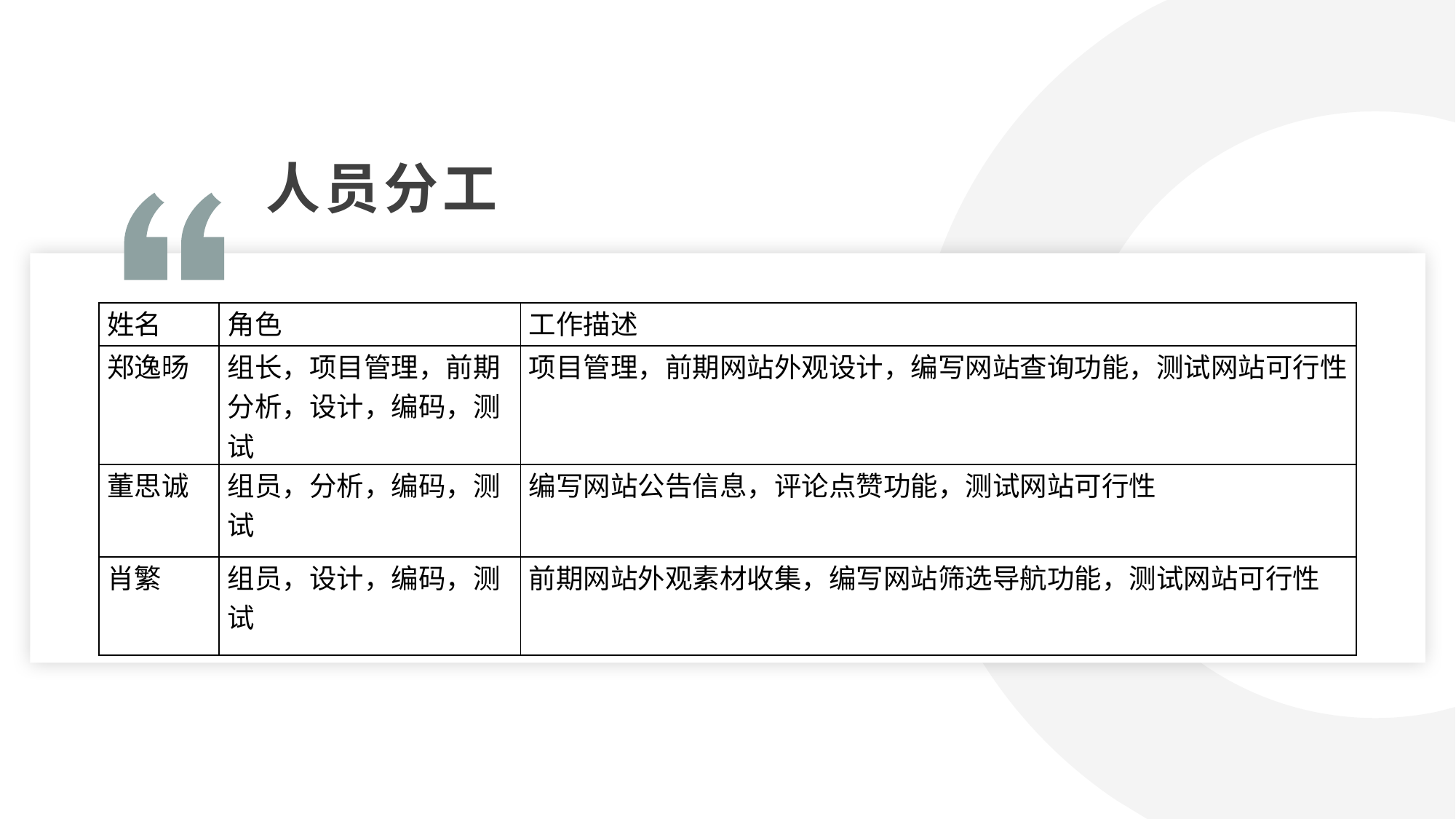

人员分工

| 姓名 | 角色 | 工作描述 |
| --- | --- | --- |
| 郑逸旸 | 组长，项目管理，前期分析，设计，编码，测试 | 项目管理，前期网站外观设计，编写网站查询功能，测试网站可行性 |
| 董思诚 | 组员，分析，编码，测试 | 编写网站公告信息，评论点赞功能，测试网站可行性 |
| 肖繁 | 组员，设计，编码，测试 | 前期网站外观素材收集，编写网站筛选导航功能，测试网站可行性 |